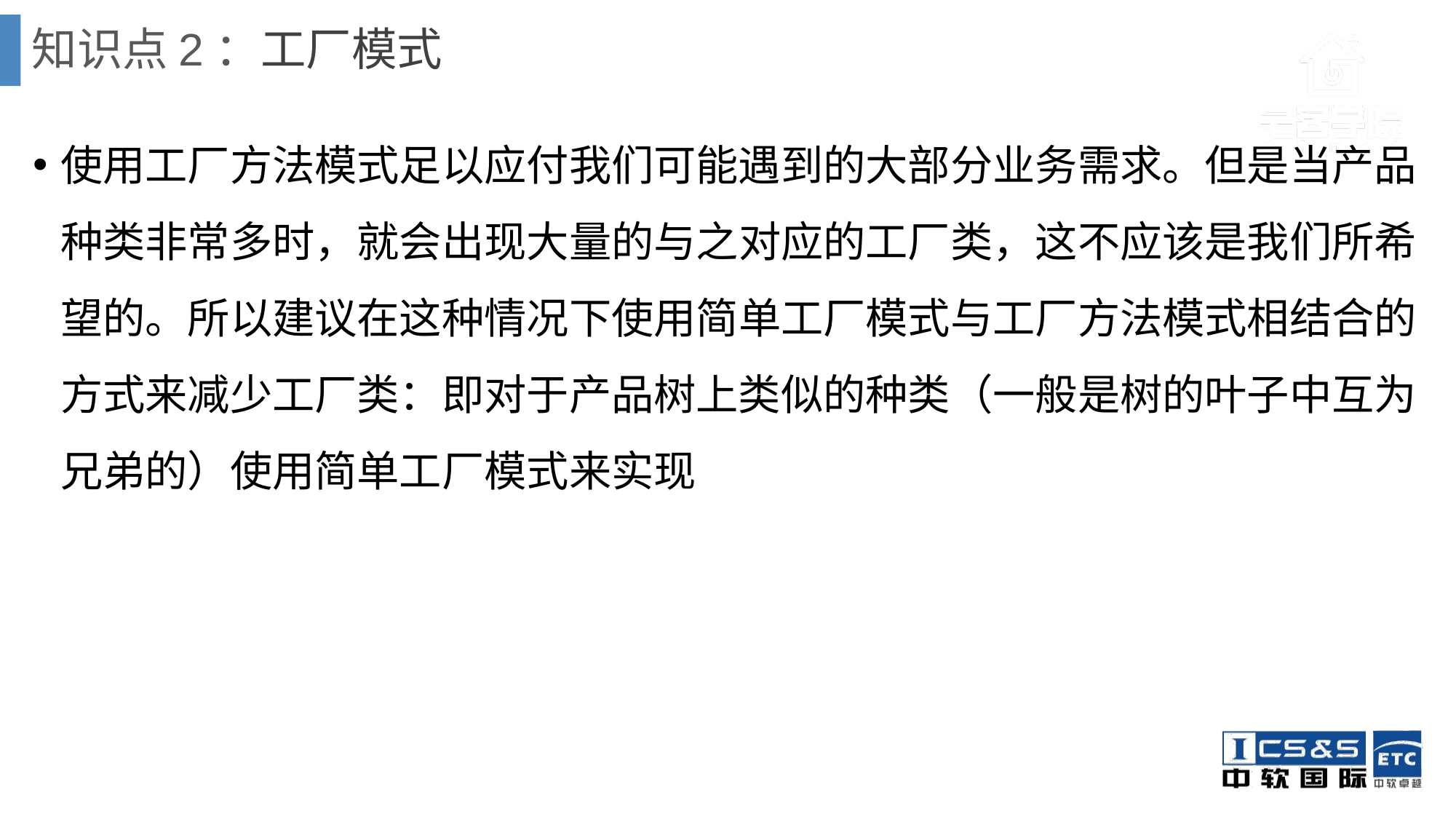

# 知识点2：工厂模式
使用工厂方法模式足以应付我们可能遇到的大部分业务需求。但是当产品种类非常多时，就会出现大量的与之对应的工厂类，这不应该是我们所希望的。所以建议在这种情况下使用简单工厂模式与工厂方法模式相结合的方式来减少工厂类：即对于产品树上类似的种类（一般是树的叶子中互为兄弟的）使用简单工厂模式来实现